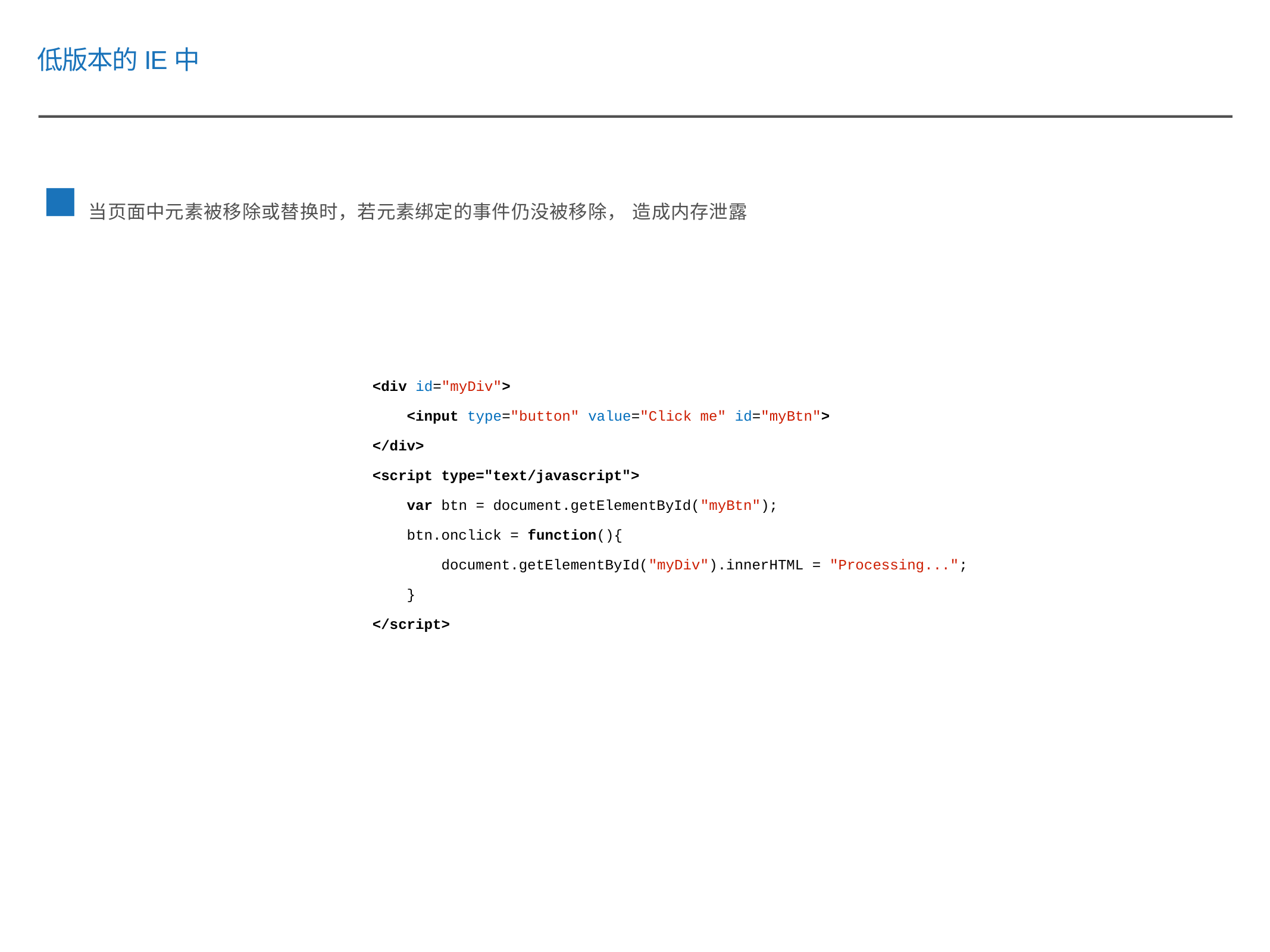

低版本的IE中
当页面中元素被移除或替换时，若元素绑定的事件仍没被移除， 造成内存泄露
<div id="myDiv">
    <input type="button" value="Click me" id="myBtn">
</div>
<script type="text/javascript">
    var btn = document.getElementById("myBtn");
    btn.onclick = function(){
        document.getElementById("myDiv").innerHTML = "Processing...";
    }
</script>